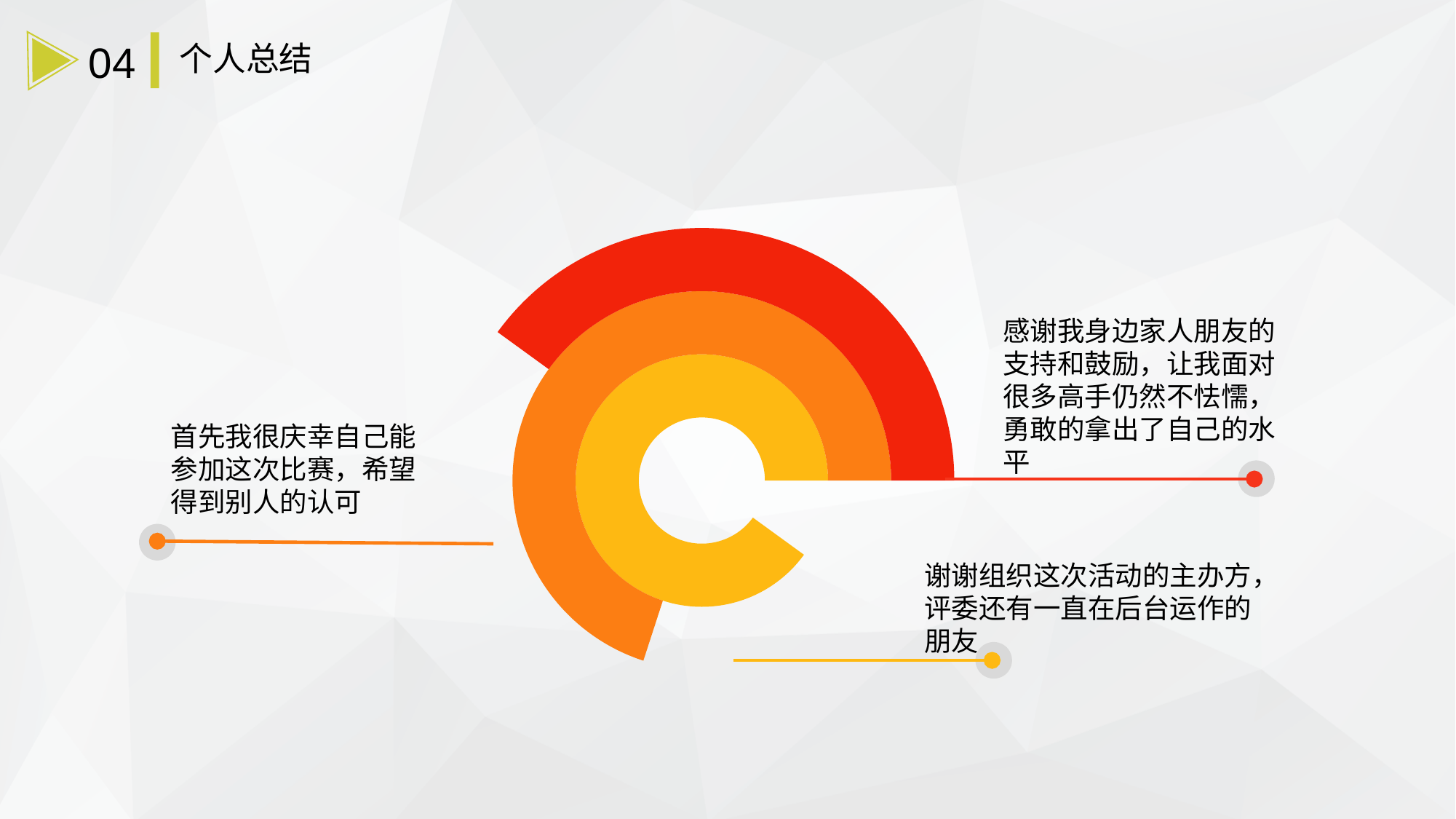

04

个人总结

### Chart

| Category | 销售额 | 销售额2 | 销售额3 | 列1 |
|---|---|---|---|---|
| 第一季度 | 10.0 | 0.0 | 0.0 | None |
| 第二季度 | 90.0 | 30.0 | 0.0 | None |
| 第三季度 | 0.0 | 70.0 | 60.0 | None |
| 第四季度 | 0.0 | 0.0 | 40.0 | None |
感谢我身边家人朋友的支持和鼓励，让我面对很多高手仍然不怯懦，勇敢的拿出了自己的水平
首先我很庆幸自己能参加这次比赛，希望得到别人的认可

谢谢组织这次活动的主办方，评委还有一直在后台运作的朋友